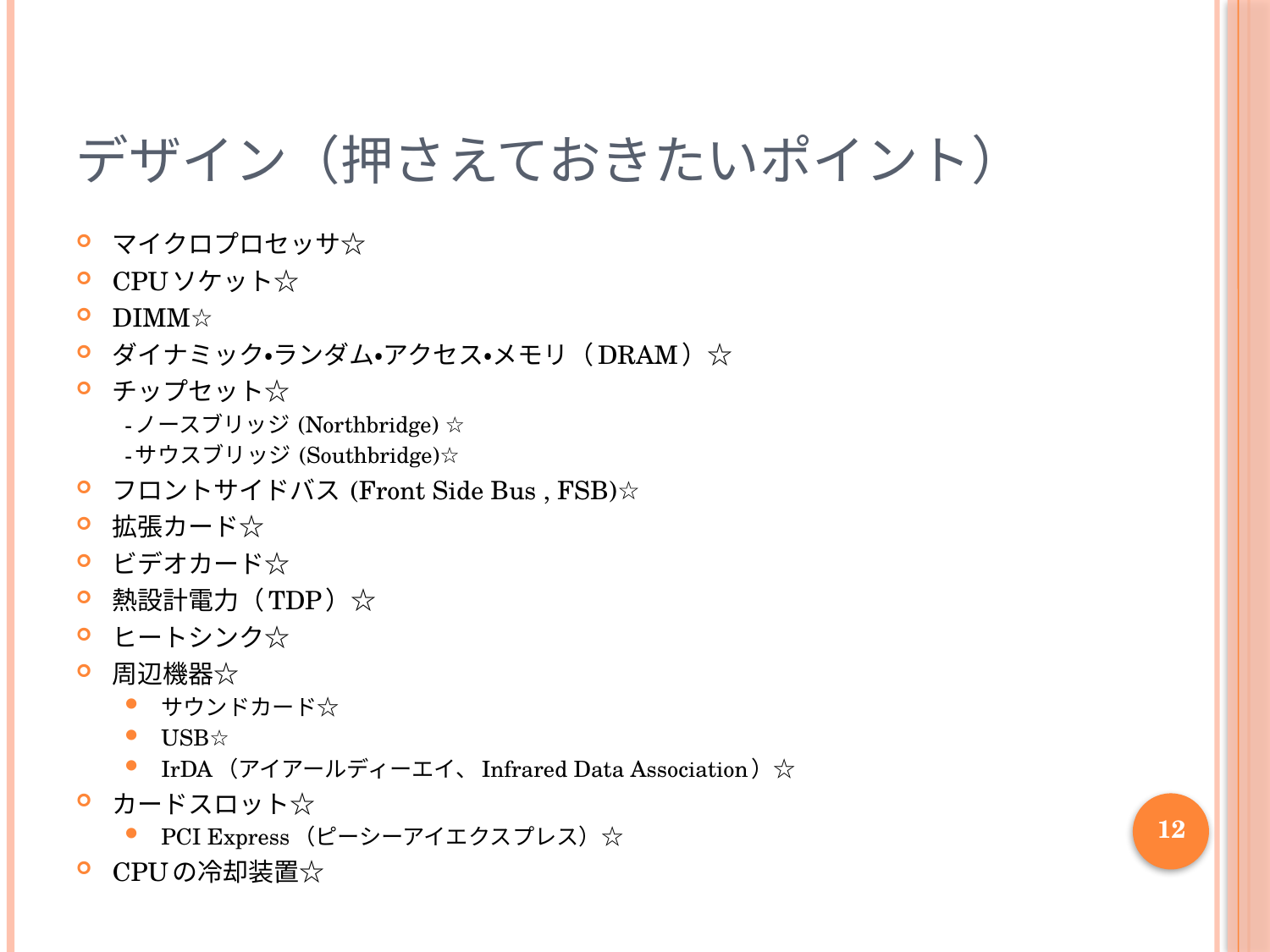

# デザイン（押さえておきたいポイント）
マイクロプロセッサ☆
CPUソケット☆
DIMM☆
ダイナミック・ランダム・アクセス・メモリ（DRAM）☆
チップセット☆
-ノースブリッジ (Northbridge) ☆
-サウスブリッジ (Southbridge)☆
フロントサイドバス (Front Side Bus , FSB)☆
拡張カード☆
ビデオカード☆
熱設計電力（TDP）☆
ヒートシンク☆
周辺機器☆
サウンドカード☆
USB☆
IrDA（アイアールディーエイ、Infrared Data Association）☆
カードスロット☆
PCI Express（ピーシーアイエクスプレス）☆
CPUの冷却装置☆

12